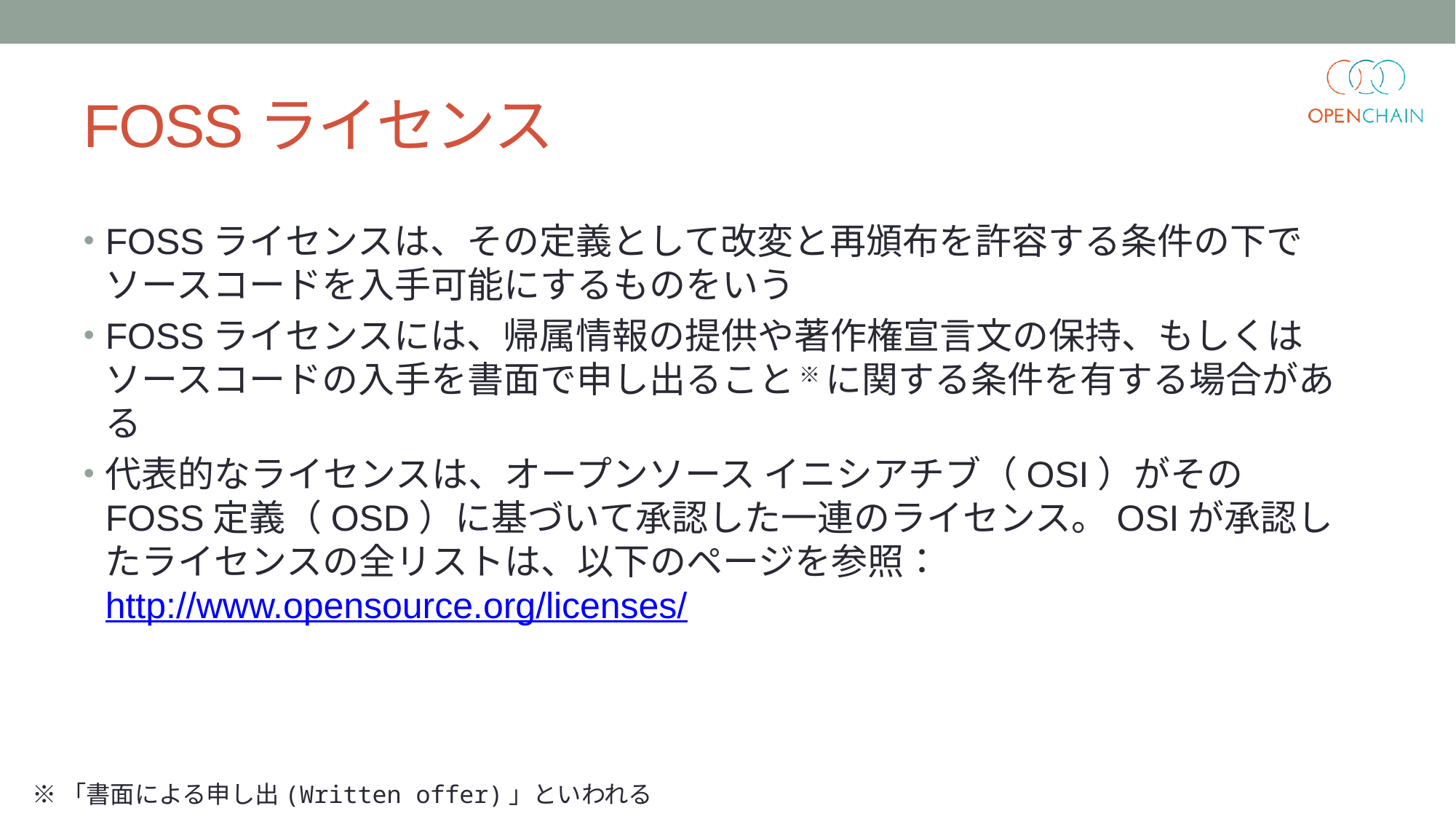

# FOSSライセンス
FOSSライセンスは、その定義として改変と再頒布を許容する条件の下でソースコードを入手可能にするものをいう
FOSSライセンスには、帰属情報の提供や著作権宣言文の保持、もしくはソースコードの入手を書面で申し出ること ※ に関する条件を有する場合がある
代表的なライセンスは、オープンソース イニシアチブ（OSI）がそのFOSS定義（OSD）に基づいて承認した一連のライセンス。OSIが承認したライセンスの全リストは、以下のページを参照：
http://www.opensource.org/licenses/

※「書面による申し出(Written offer)」といわれる